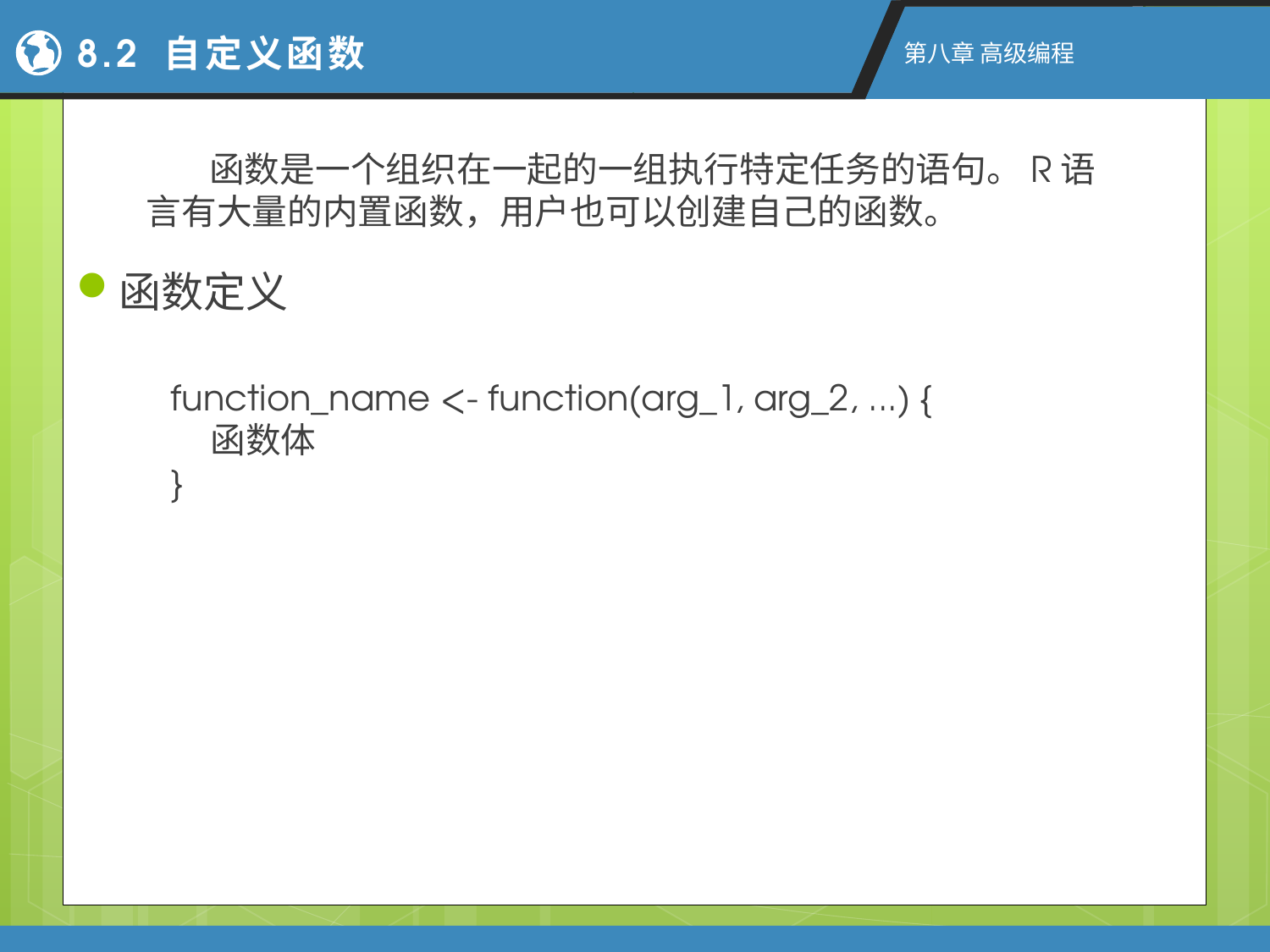

8.2 自定义函数

第八章 高级编程
       函数是一个组织在一起的一组执行特定任务的语句。R语言有大量的内置函数，用户也可以创建自己的函数。
函数定义
function_name <- function(arg_1, arg_2, ...) {
    函数体
}